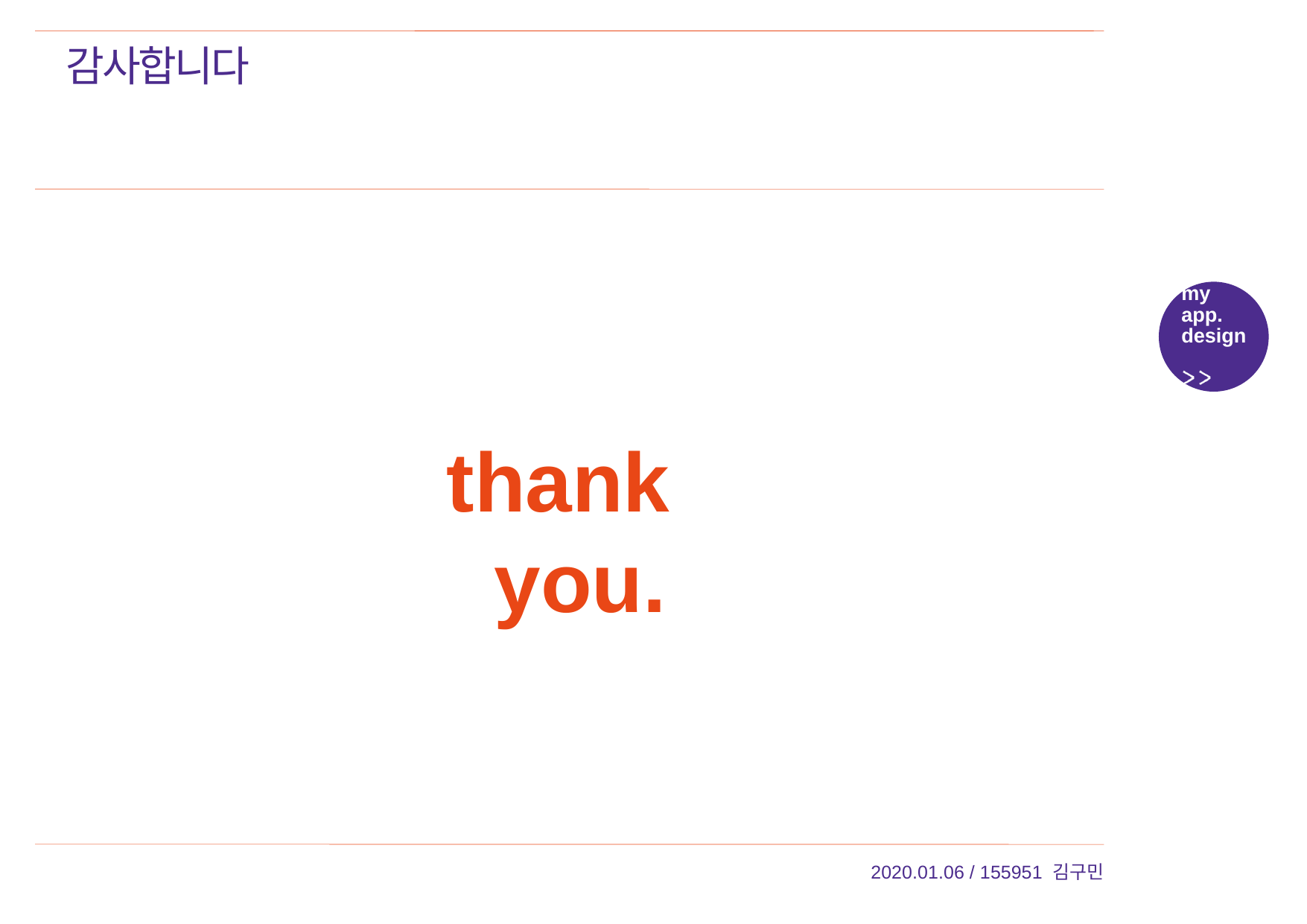

감사합니다
my
app.
design

thank you.
2020.01.06 / 155951 김구민